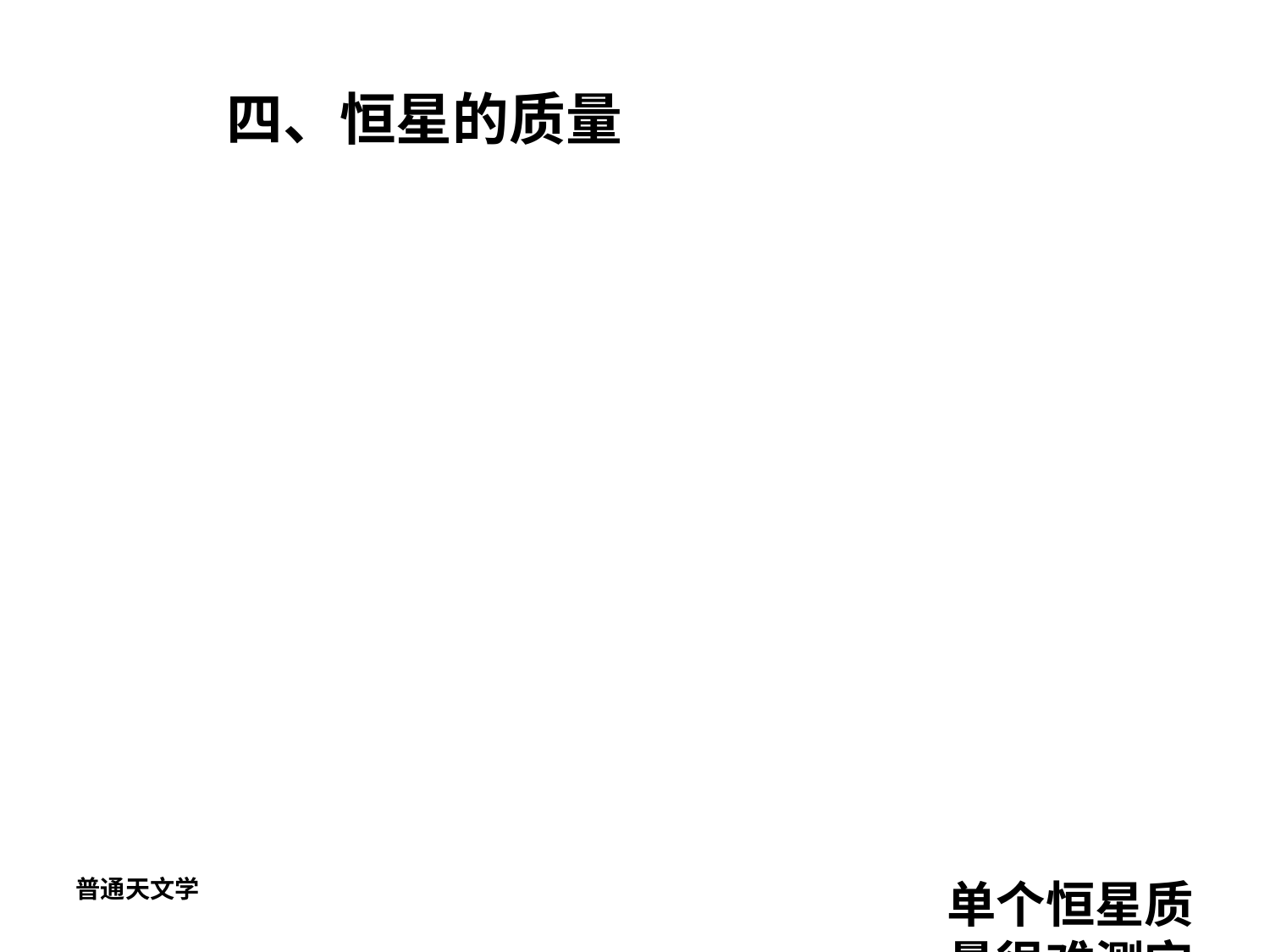

单个恒星质量很难测定，除了太阳外，其他恒星只有双星系统的成员在适当的条件下才能从轨道运动直接测出。
四、恒星的质量
普通天文学